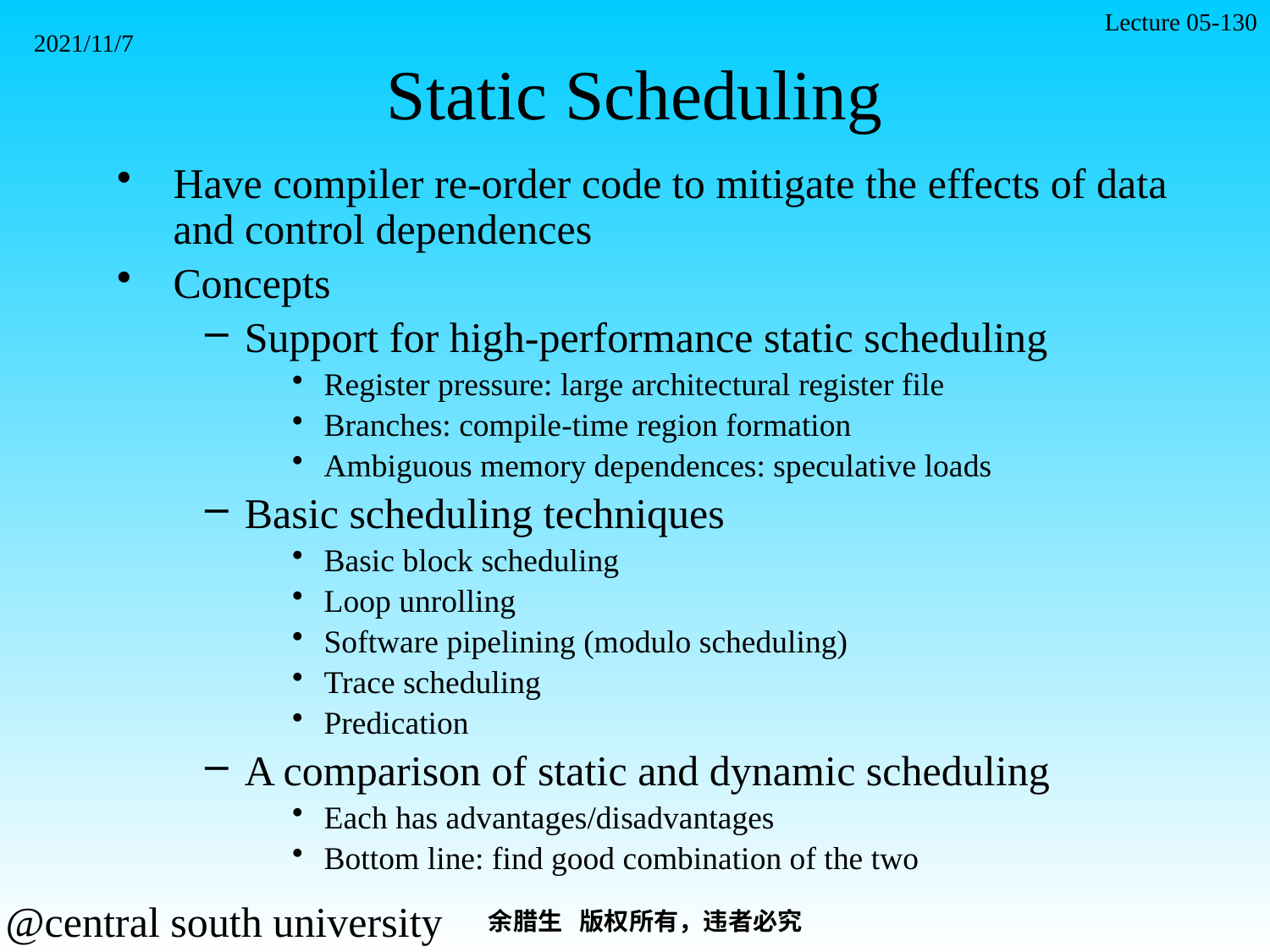

Lecture 05-130
2021/11/7
# Static Scheduling
Have compiler re-order code to mitigate the effects of data and control dependences
Concepts
Support for high-performance static scheduling
Register pressure: large architectural register file
Branches: compile-time region formation
Ambiguous memory dependences: speculative loads
Basic scheduling techniques
Basic block scheduling
Loop unrolling
Software pipelining (modulo scheduling)
Trace scheduling
Predication
A comparison of static and dynamic scheduling
Each has advantages/disadvantages
Bottom line: find good combination of the two

余腊生   版权所有，违者必究